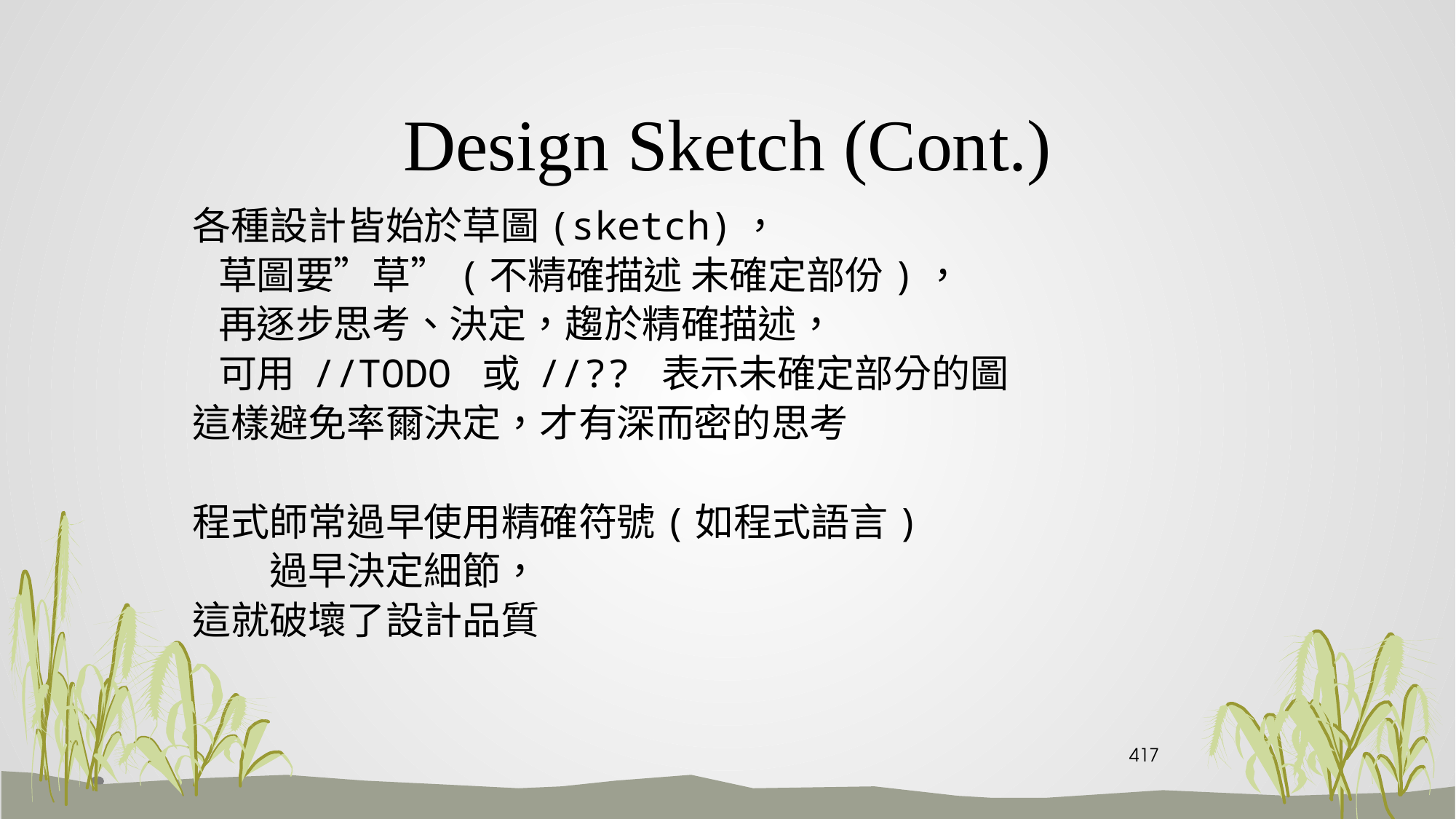

# Design Sketch (Cont.)
各種設計皆始於草圖(sketch)，
  草圖要”草”(不精確描述 未確定部份)，
  再逐步思考、決定，趨於精確描述，
  可用 //TODO 或 //?? 表示未確定部分的圖
這樣避免率爾決定，才有深而密的思考

程式師常過早使用精確符號(如程式語言)
        過早決定細節，
這就破壞了設計品質
417